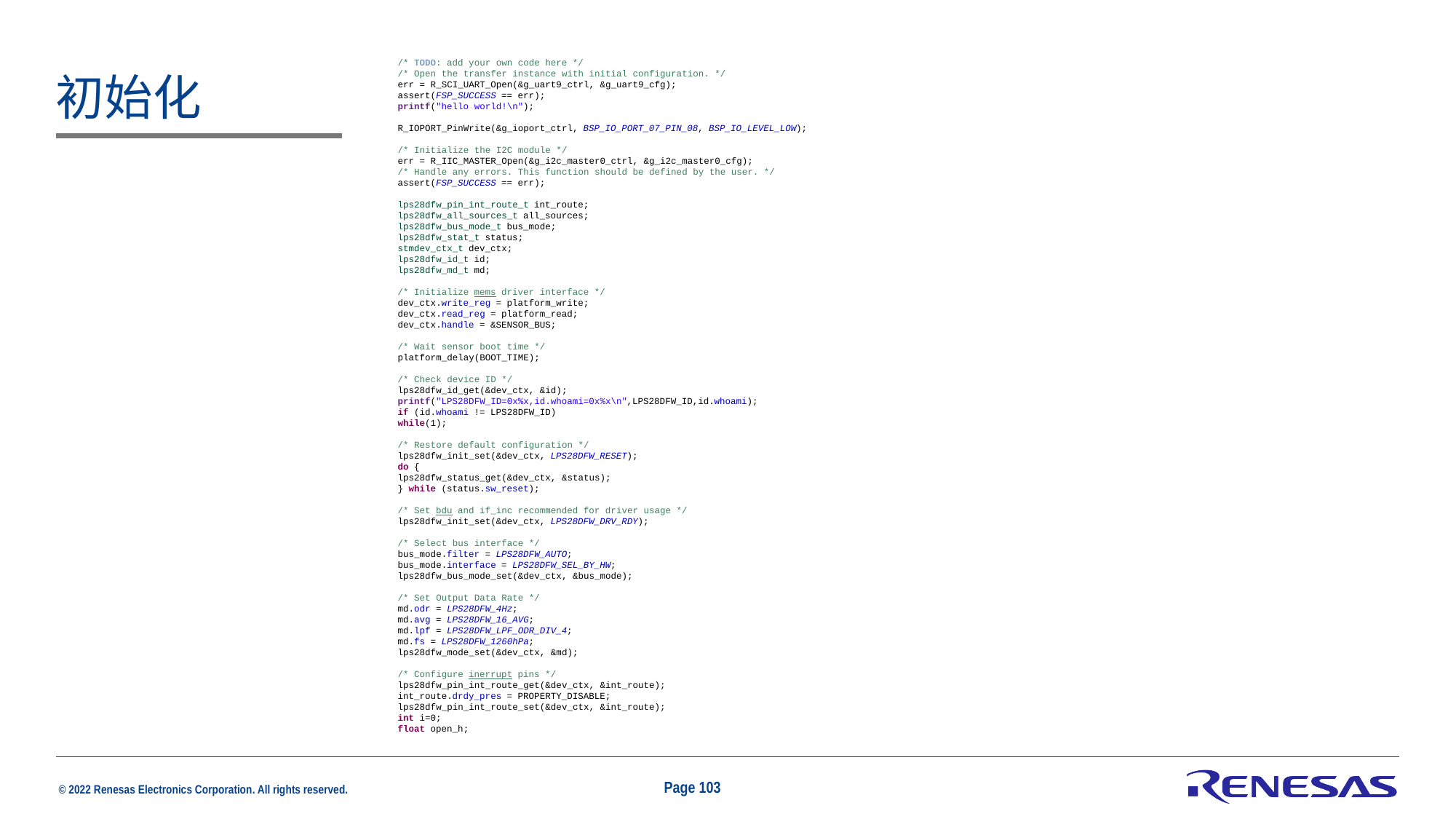

/* TODO: add your own code here */
/* Open the transfer instance with initial configuration. */
err = R_SCI_UART_Open(&g_uart9_ctrl, &g_uart9_cfg);
assert(FSP_SUCCESS == err);
printf("hello world!\n");
R_IOPORT_PinWrite(&g_ioport_ctrl, BSP_IO_PORT_07_PIN_08, BSP_IO_LEVEL_LOW);
/* Initialize the I2C module */
err = R_IIC_MASTER_Open(&g_i2c_master0_ctrl, &g_i2c_master0_cfg);
/* Handle any errors. This function should be defined by the user. */
assert(FSP_SUCCESS == err);

lps28dfw_pin_int_route_t int_route;
lps28dfw_all_sources_t all_sources;
lps28dfw_bus_mode_t bus_mode;
lps28dfw_stat_t status;
stmdev_ctx_t dev_ctx;
lps28dfw_id_t id;
lps28dfw_md_t md;

/* Initialize mems driver interface */
dev_ctx.write_reg = platform_write;
dev_ctx.read_reg = platform_read;
dev_ctx.handle = &SENSOR_BUS;

/* Wait sensor boot time */
platform_delay(BOOT_TIME);

/* Check device ID */
lps28dfw_id_get(&dev_ctx, &id);
printf("LPS28DFW_ID=0x%x,id.whoami=0x%x\n",LPS28DFW_ID,id.whoami);
if (id.whoami != LPS28DFW_ID)
while(1);

/* Restore default configuration */
lps28dfw_init_set(&dev_ctx, LPS28DFW_RESET);
do {
lps28dfw_status_get(&dev_ctx, &status);
} while (status.sw_reset);

/* Set bdu and if_inc recommended for driver usage */
lps28dfw_init_set(&dev_ctx, LPS28DFW_DRV_RDY);

/* Select bus interface */
bus_mode.filter = LPS28DFW_AUTO;
bus_mode.interface = LPS28DFW_SEL_BY_HW;
lps28dfw_bus_mode_set(&dev_ctx, &bus_mode);

/* Set Output Data Rate */
md.odr = LPS28DFW_4Hz;
md.avg = LPS28DFW_16_AVG;
md.lpf = LPS28DFW_LPF_ODR_DIV_4;
md.fs = LPS28DFW_1260hPa;
lps28dfw_mode_set(&dev_ctx, &md);

/* Configure inerrupt pins */
lps28dfw_pin_int_route_get(&dev_ctx, &int_route);
int_route.drdy_pres = PROPERTY_DISABLE;
lps28dfw_pin_int_route_set(&dev_ctx, &int_route);
int i=0;
float open_h;
# 初始化